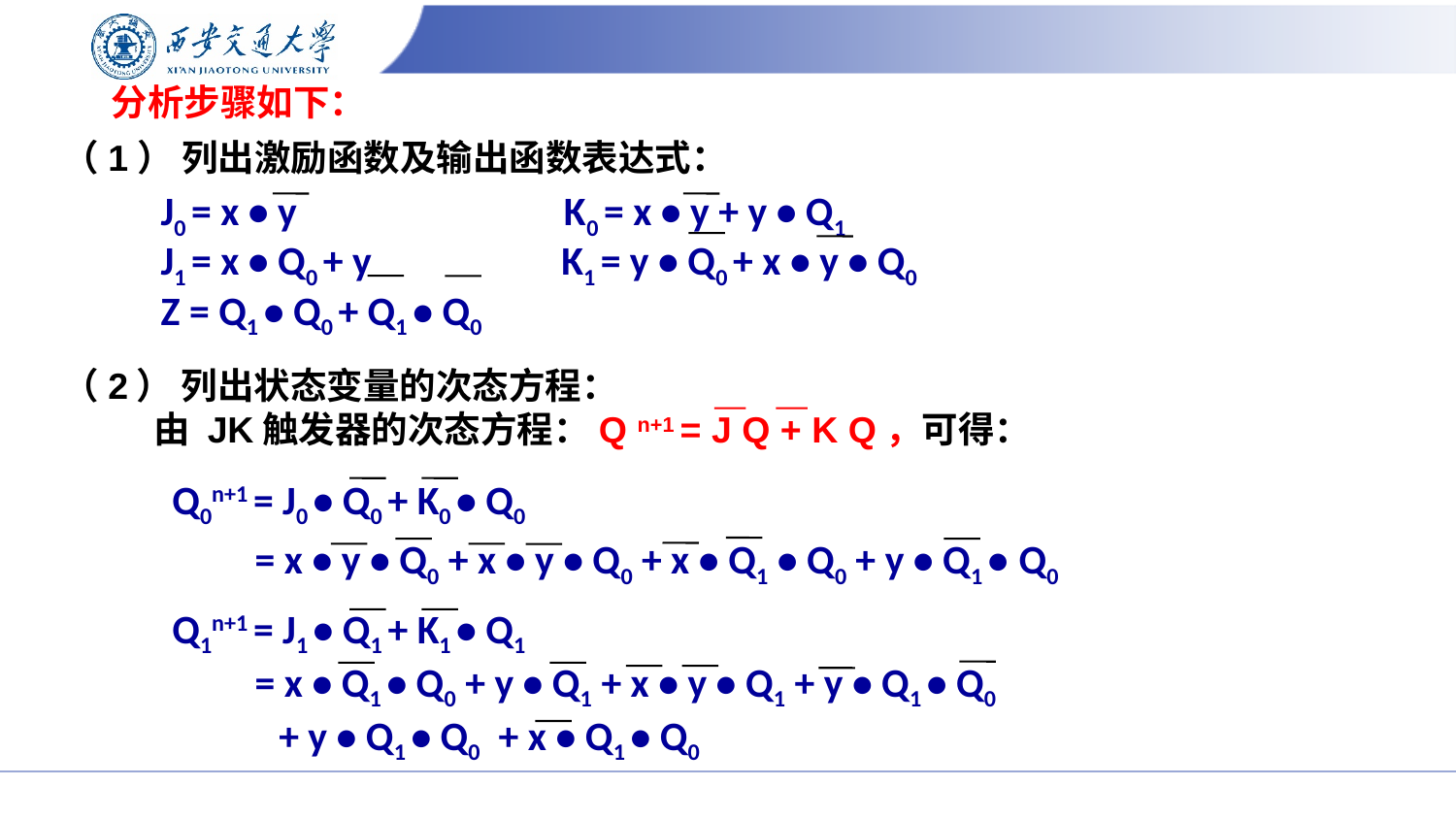

# 分析步骤如下：
（1） 列出激励函数及输出函数表达式：
 J0 = x • y                             K0 = x • y + y • Q1
 J1 = x • Q0 + y                     K1 = y • Q0 + x • y • Q0
 Z = Q1 • Q0 + Q1 • Q0

（2） 列出状态变量的次态方程：
          由 JK触发器的次态方程：Q n+1 = J Q + K Q，可得：

Q0n+1 = J0 • Q0 + K0 • Q0
         = x • y • Q0 + x • y • Q0 + x • Q1 • Q0 + y • Q1 •  Q0

Q1n+1 = J1 • Q1 + K1 • Q1
         = x • Q1 • Q0 + y • Q1 + x • y • Q1 + y • Q1 • Q0
                    + y • Q1 • Q0  + x • Q1 • Q0